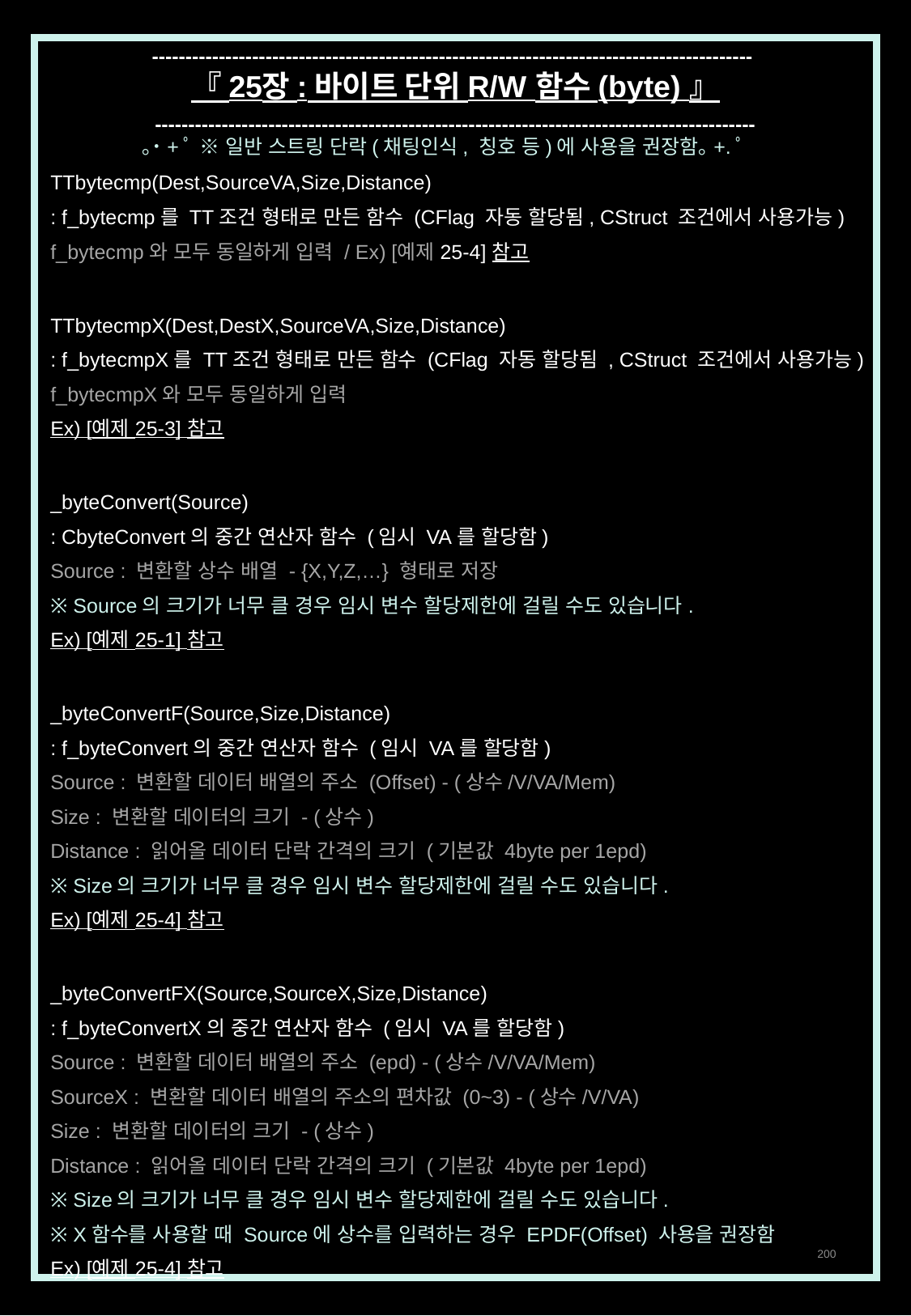

------------------------------------------------------------------------------------------
『 25장 : 바이트 단위 R/W 함수 (byte) 』
------------------------------------------------------------------------------------------

｡˙+ﾟ ※ 일반 스트링 단락(채팅인식, 칭호 등)에 사용을 권장함｡+.ﾟ
TTbytecmp(Dest,SourceVA,Size,Distance)
: f_bytecmp를 TT조건 형태로 만든 함수 (CFlag 자동 할당됨, CStruct 조건에서 사용가능)
f_bytecmp와 모두 동일하게 입력 / Ex) [예제 25-4] 참고

TTbytecmpX(Dest,DestX,SourceVA,Size,Distance)
: f_bytecmpX를 TT조건 형태로 만든 함수 (CFlag 자동 할당됨 , CStruct 조건에서 사용가능)
f_bytecmpX와 모두 동일하게 입력
Ex) [예제 25-3] 참고

_byteConvert(Source)
: CbyteConvert의 중간 연산자 함수 (임시 VA를 할당함)
Source : 변환할 상수 배열 - {X,Y,Z,…} 형태로 저장
※ Source의 크기가 너무 클 경우 임시 변수 할당제한에 걸릴 수도 있습니다.
Ex) [예제 25-1] 참고

_byteConvertF(Source,Size,Distance)
: f_byteConvert의 중간 연산자 함수 (임시 VA를 할당함)
Source : 변환할 데이터 배열의 주소 (Offset) - (상수/V/VA/Mem)
Size : 변환할 데이터의 크기 - (상수)
Distance : 읽어올 데이터 단락 간격의 크기 (기본값 4byte per 1epd)
※ Size의 크기가 너무 클 경우 임시 변수 할당제한에 걸릴 수도 있습니다.
Ex) [예제 25-4] 참고

_byteConvertFX(Source,SourceX,Size,Distance)
: f_byteConvertX의 중간 연산자 함수 (임시 VA를 할당함)
Source : 변환할 데이터 배열의 주소 (epd) - (상수/V/VA/Mem)
SourceX : 변환할 데이터 배열의 주소의 편차값 (0~3) - (상수/V/VA)
Size : 변환할 데이터의 크기 - (상수)
Distance : 읽어올 데이터 단락 간격의 크기 (기본값 4byte per 1epd)
※ Size의 크기가 너무 클 경우 임시 변수 할당제한에 걸릴 수도 있습니다.
※ X함수를 사용할 때 Source에 상수를 입력하는 경우 EPDF(Offset) 사용을 권장함
Ex) [예제 25-4] 참고
200